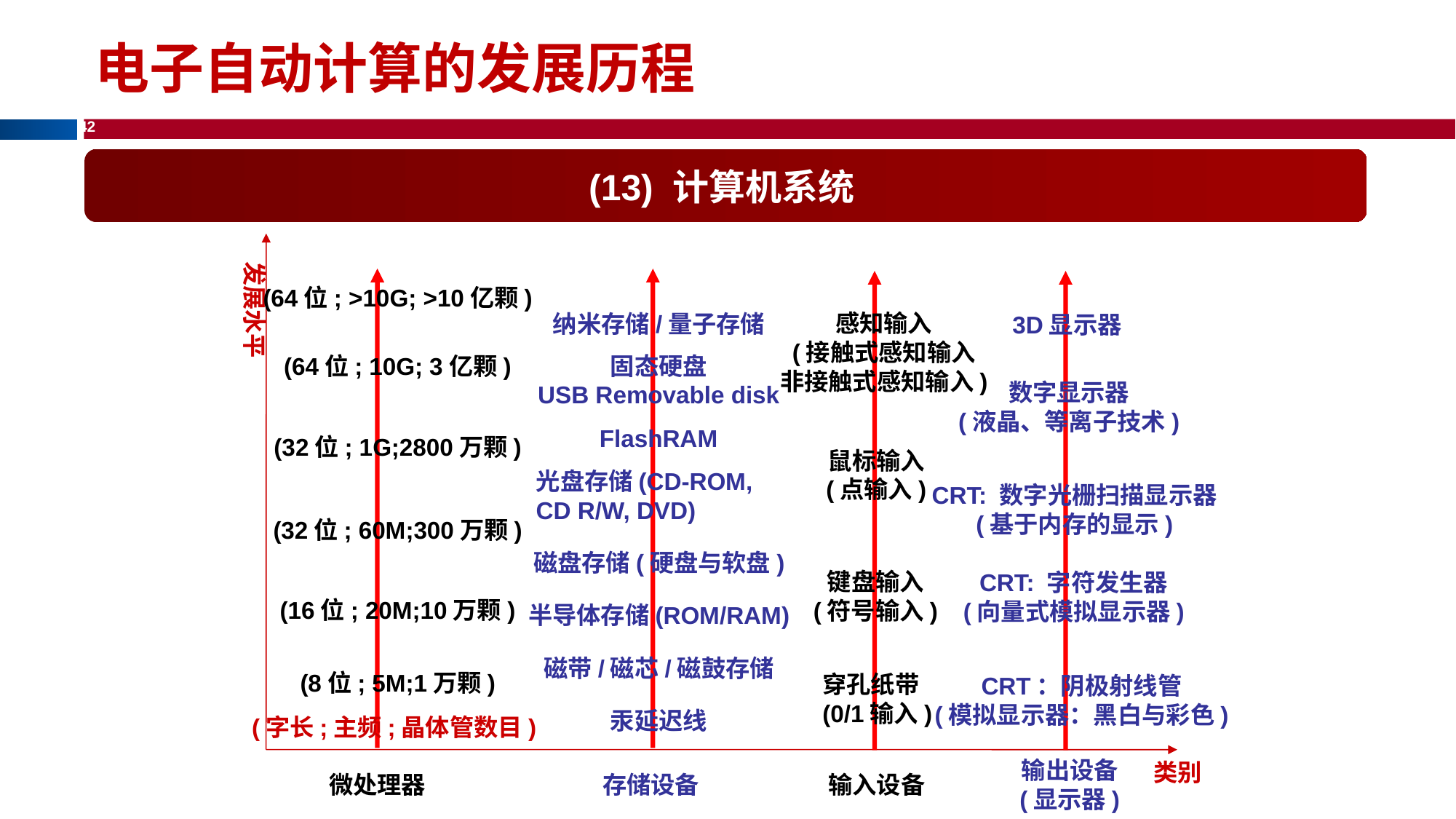

电子自动计算的发展历程
(13) 计算机系统

发展水平

类别

(64位; >10G; >10亿颗)
感知输入
(接触式感知输入
非接触式感知输入)
纳米存储/量子存储
3D显示器
固态硬盘
USB Removable disk
(64位; 10G; 3亿颗)
数字显示器
(液晶、等离子技术)
FlashRAM
(32位; 1G;2800万颗)
鼠标输入
(点输入)
光盘存储(CD-ROM, CD R/W, DVD)
CRT: 数字光栅扫描显示器
(基于内存的显示)
(32位; 60M;300万颗)
磁盘存储(硬盘与软盘)
键盘输入
(符号输入)
CRT: 字符发生器
(向量式模拟显示器)
(16位; 20M;10万颗)
半导体存储(ROM/RAM)
磁带/磁芯/磁鼓存储
(8位; 5M;1万颗)
穿孔纸带
(0/1输入)
CRT：阴极射线管
(模拟显示器：黑白与彩色)
汞延迟线
(字长;主频;晶体管数目)
输出设备
(显示器)
微处理器
存储设备
输入设备